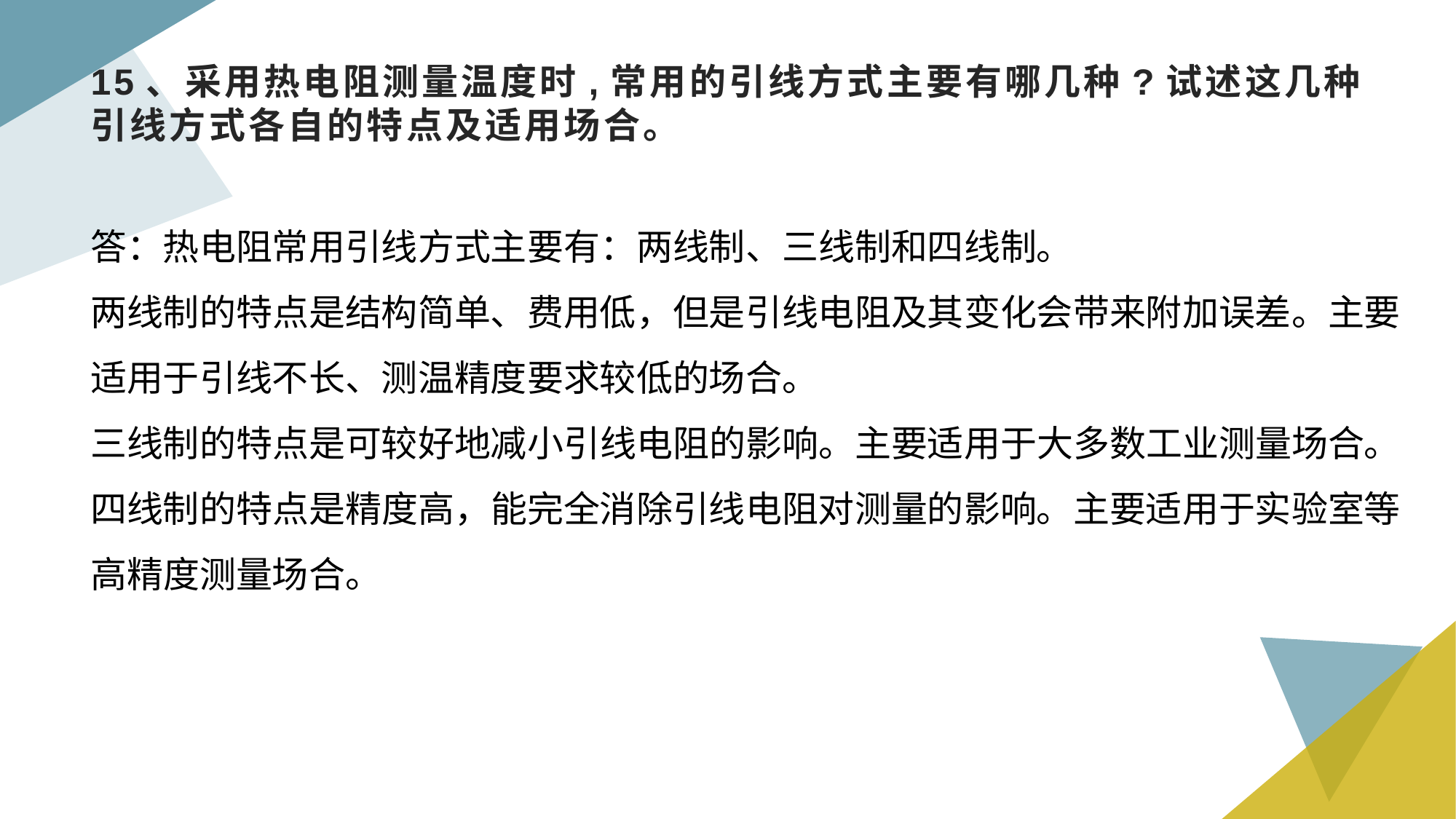

# 15、采用热电阻测量温度时,常用的引线方式主要有哪几种?试述这几种引线方式各自的特点及适用场合。
答：热电阻常用引线方式主要有：两线制、三线制和四线制。
两线制的特点是结构简单、费用低，但是引线电阻及其变化会带来附加误差。主要适用于引线不长、测温精度要求较低的场合。
三线制的特点是可较好地减小引线电阻的影响。主要适用于大多数工业测量场合。
四线制的特点是精度高，能完全消除引线电阻对测量的影响。主要适用于实验室等高精度测量场合。